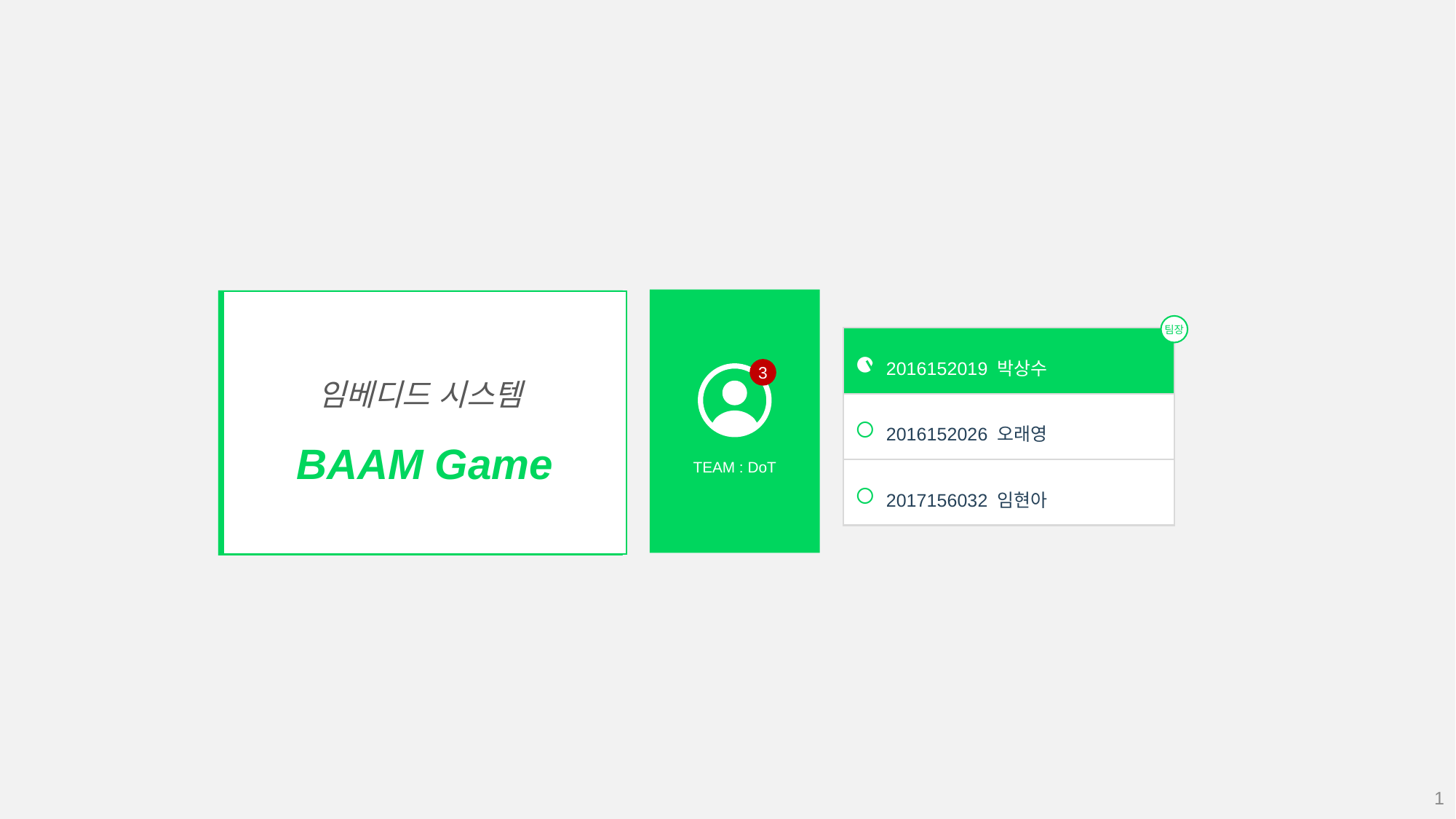

TEAM : DoT
3

임베디드 시스템
BAAM Game
팀장
● 2016152019 박상수

○ 2016152026 오래영
○ 2017156032 임현아
1